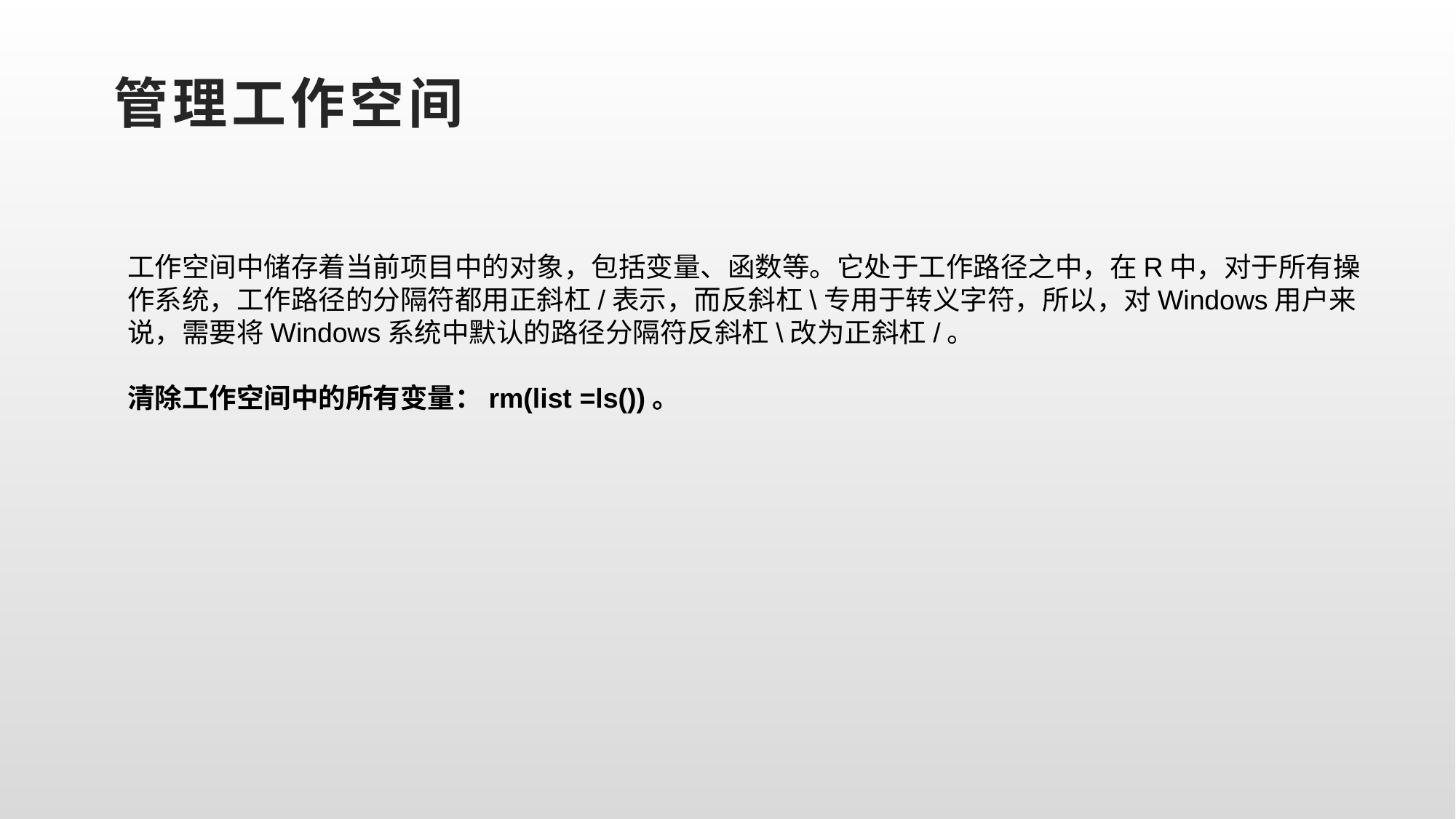

# 管理工作空间
工作空间中储存着当前项目中的对象，包括变量、函数等。它处于工作路径之中，在R中，对于所有操作系统，工作路径的分隔符都用正斜杠/表示，而反斜杠\专用于转义字符，所以，对Windows用户来说，需要将Windows系统中默认的路径分隔符反斜杠\改为正斜杠/。

清除工作空间中的所有变量：rm(list =ls())。